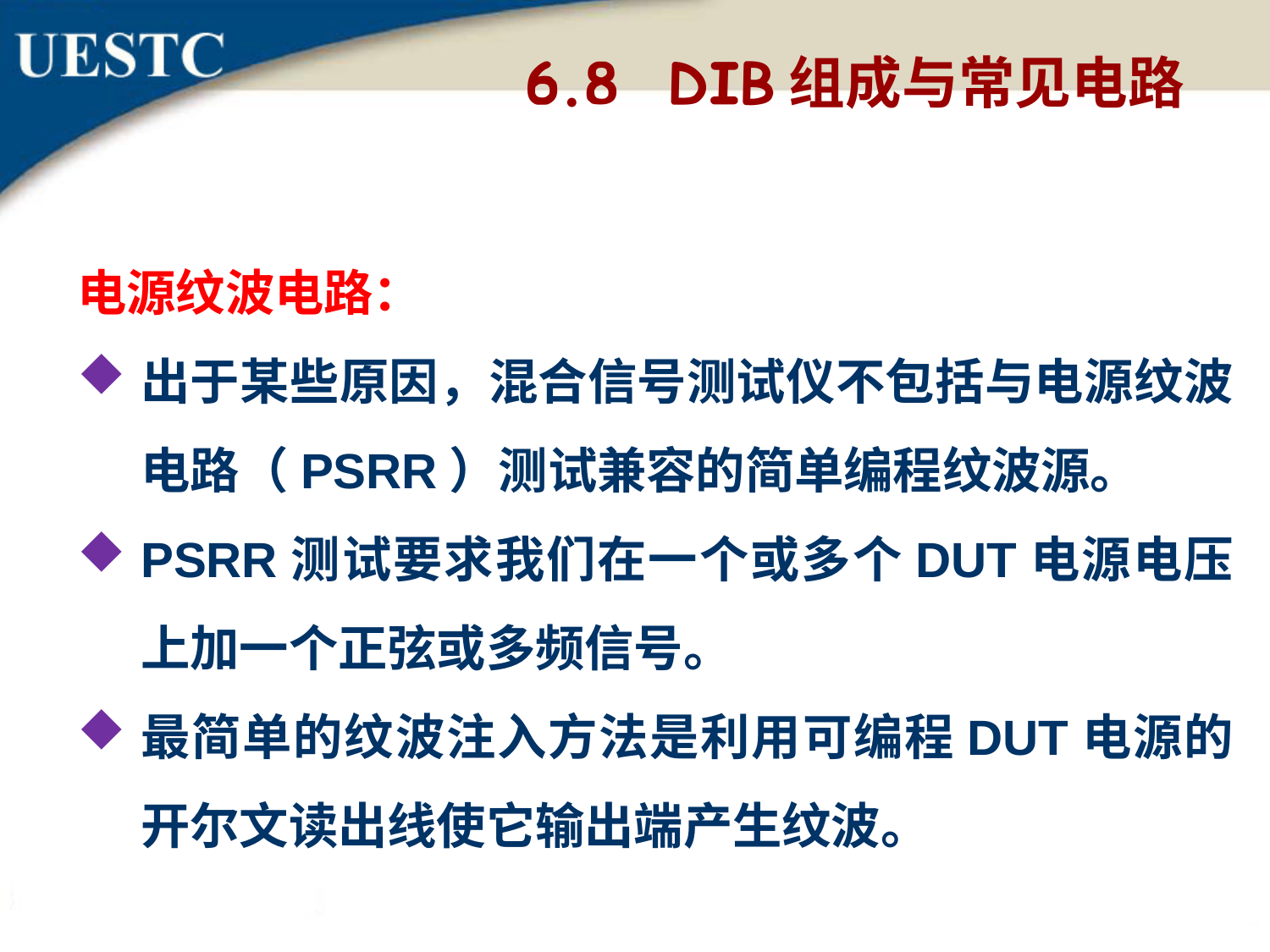

6.8  DIB组成与常见电路
电源纹波电路：
出于某些原因，混合信号测试仪不包括与电源纹波电路（PSRR）测试兼容的简单编程纹波源。
PSRR测试要求我们在一个或多个DUT电源电压上加一个正弦或多频信号。
最简单的纹波注入方法是利用可编程DUT电源的开尔文读出线使它输出端产生纹波。